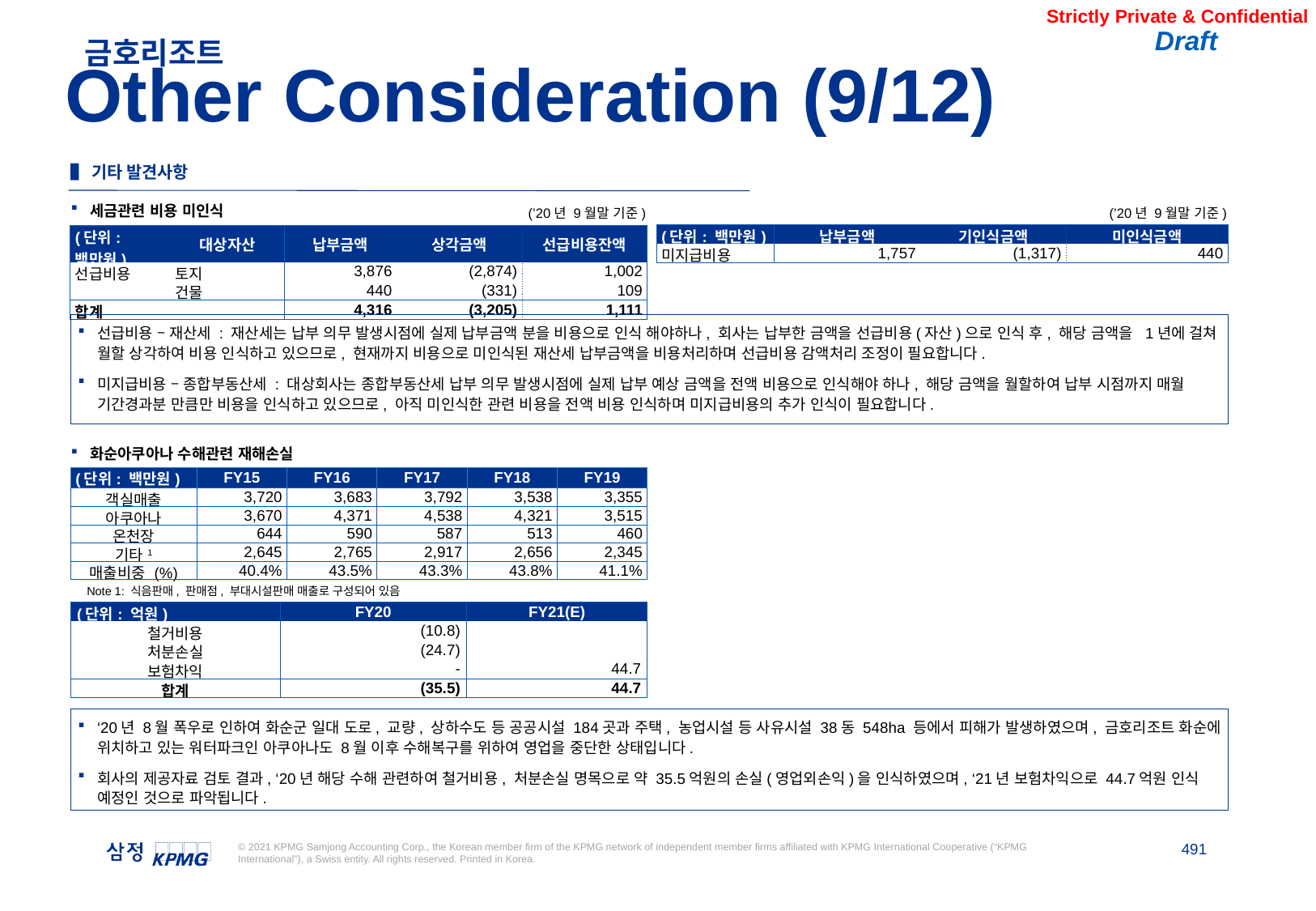

금호리조트
Other Consideration (9/12)
▌기타 발견사항

(’20년 9월말 기준)
(’20년 9월말 기준)
세금관련 비용 미인식
| (단위: 백만원) | 납부금액 | 기인식금액 | 미인식금액 |
| --- | --- | --- | --- |
| 미지급비용 | 1,757 | (1,317) | 440 |
| (단위: 백만원) | 대상자산 | 납부금액 | 상각금액 | 선급비용잔액 |
| --- | --- | --- | --- | --- |
| 선급비용 | 토지 | 3,876 | (2,874) | 1,002 |
|  | 건물 | 440 | (331) | 109 |
| 합계 |  | 4,316 | (3,205) | 1,111 |
선급비용 – 재산세 : 재산세는 납부 의무 발생시점에 실제 납부금액 분을 비용으로 인식 해야하나, 회사는 납부한 금액을 선급비용(자산)으로 인식 후, 해당 금액을  1년에 걸쳐 월할 상각하여 비용 인식하고 있으므로, 현재까지 비용으로 미인식된 재산세 납부금액을 비용처리하며 선급비용 감액처리 조정이 필요합니다.
미지급비용 – 종합부동산세 : 대상회사는 종합부동산세 납부 의무 발생시점에 실제 납부 예상 금액을 전액 비용으로 인식해야 하나, 해당 금액을 월할하여 납부 시점까지 매월 기간경과분 만큼만 비용을 인식하고 있으므로, 아직 미인식한 관련 비용을 전액 비용 인식하며 미지급비용의 추가 인식이 필요합니다.

화순아쿠아나 수해관련 재해손실
| (단위: 백만원) | FY15 | FY16 | FY17 | FY18 | FY19 |
| --- | --- | --- | --- | --- | --- |
| 객실매출 | 3,720 | 3,683 | 3,792 | 3,538 | 3,355 |
| 아쿠아나 | 3,670 | 4,371 | 4,538 | 4,321 | 3,515 |
| 온천장 | 644 | 590 | 587 | 513 | 460 |
| 기타1 | 2,645 | 2,765 | 2,917 | 2,656 | 2,345 |
| 매출비중 (%) | 40.4% | 43.5% | 43.3% | 43.8% | 41.1% |
Note 1: 식음판매, 판매점, 부대시설판매 매출로 구성되어 있음
| (단위: 억원) | FY20 | FY21(E) |
| --- | --- | --- |
| 철거비용 | (10.8) |  |
| 처분손실 | (24.7) |  |
| 보험차익 | - | 44.7 |
| 합계 | (35.5) | 44.7 |
‘20년 8월 폭우로 인하여 화순군 일대 도로, 교량, 상하수도 등 공공시설 184곳과 주택, 농업시설 등 사유시설 38동 548ha 등에서 피해가 발생하였으며, 금호리조트 화순에 위치하고 있는 워터파크인 아쿠아나도 8월 이후 수해복구를 위하여 영업을 중단한 상태입니다.
회사의 제공자료 검토 결과, ‘20년 해당 수해 관련하여 철거비용, 처분손실 명목으로 약 35.5억원의 손실(영업외손익)을 인식하였으며, ‘21년 보험차익으로 44.7억원 인식 예정인 것으로 파악됩니다.